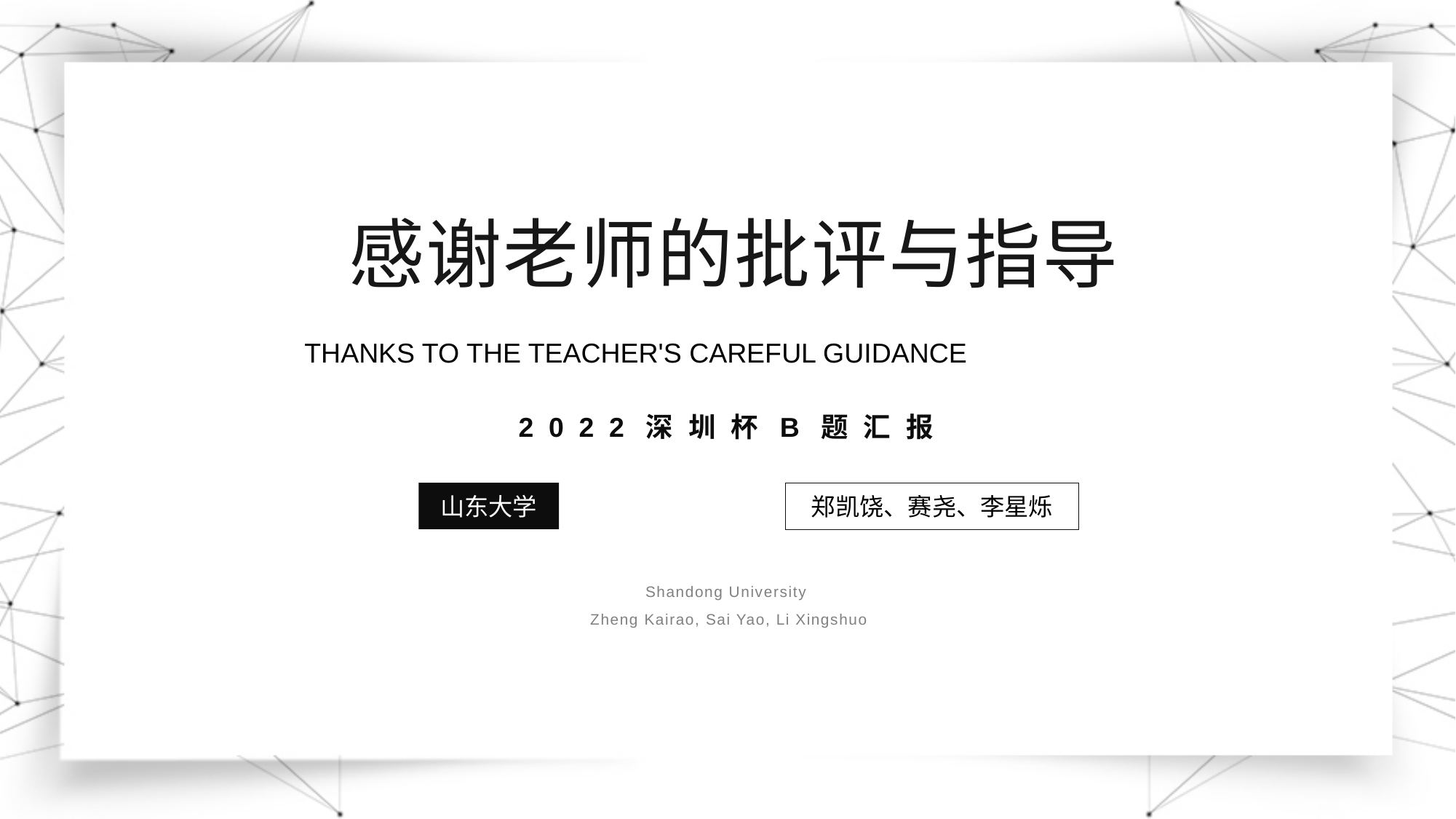

感谢老师的批评与指导
2022深圳杯B题汇报
山东大学
郑凯饶、赛尧、李星烁
Shandong University
 Zheng Kairao, Sai Yao, Li Xingshuo
THANKS TO THE TEACHER'S CAREFUL GUIDANCE